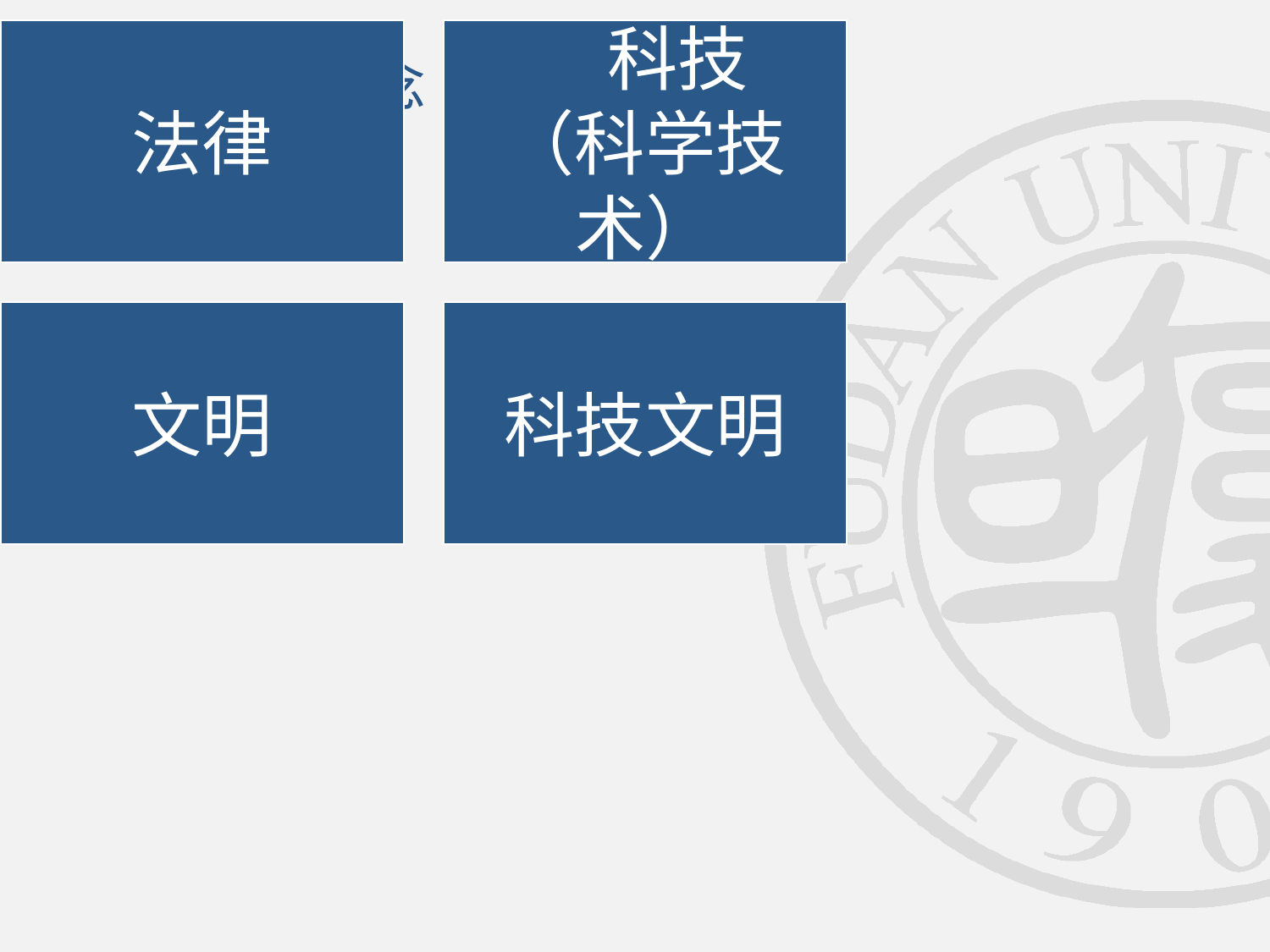

# 3.1重要概念
法律
   科技
（科学技术）
文明
科技文明